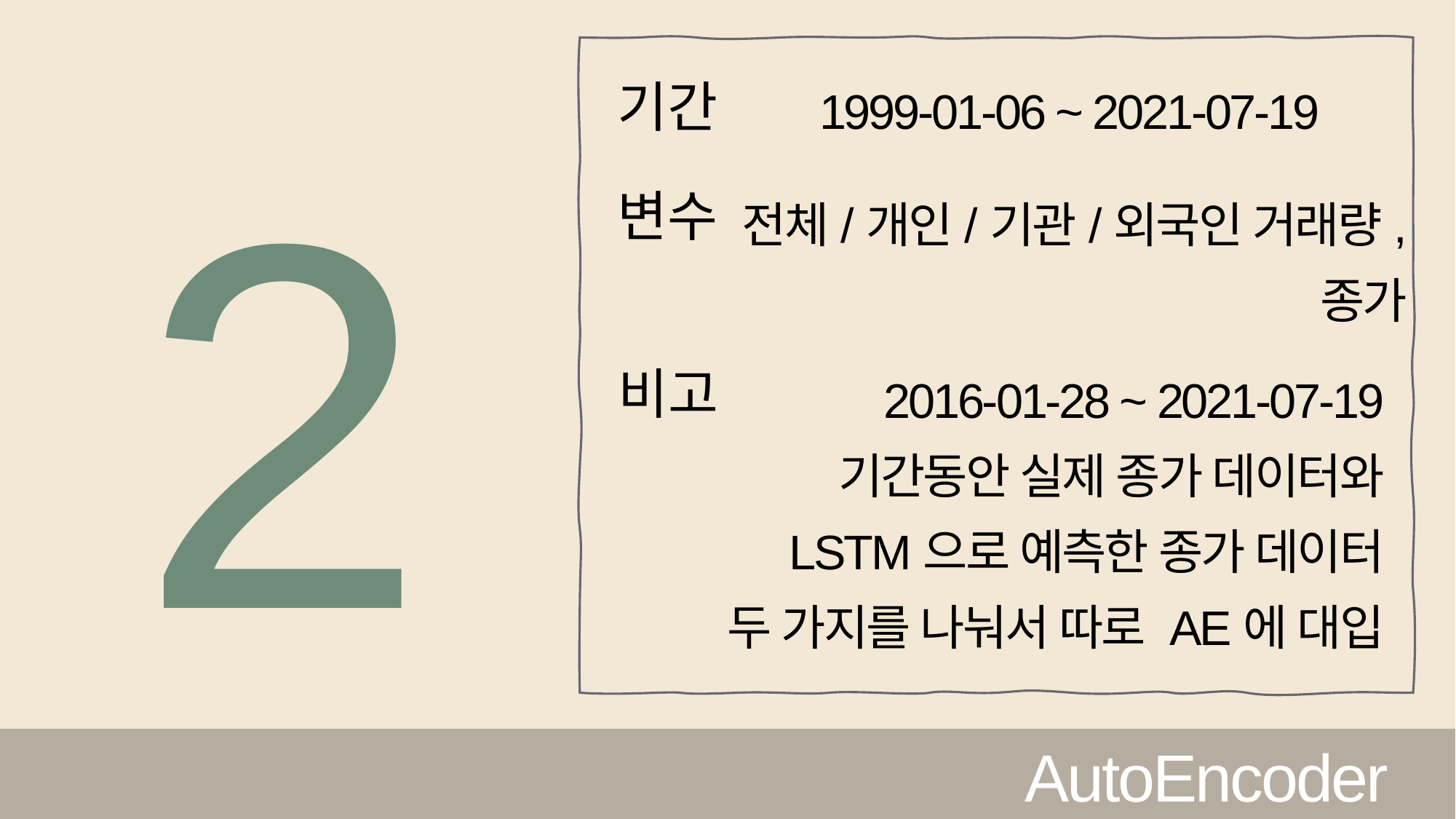

1999-01-06 ~ 2021-07-19
기간
2
전체/개인/기관/외국인 거래량,
종가
변수
2016-01-28 ~ 2021-07-19
기간동안 실제 종가 데이터와
LSTM으로 예측한 종가 데이터
두 가지를 나눠서 따로 AE에 대입
비고

AutoEncoder